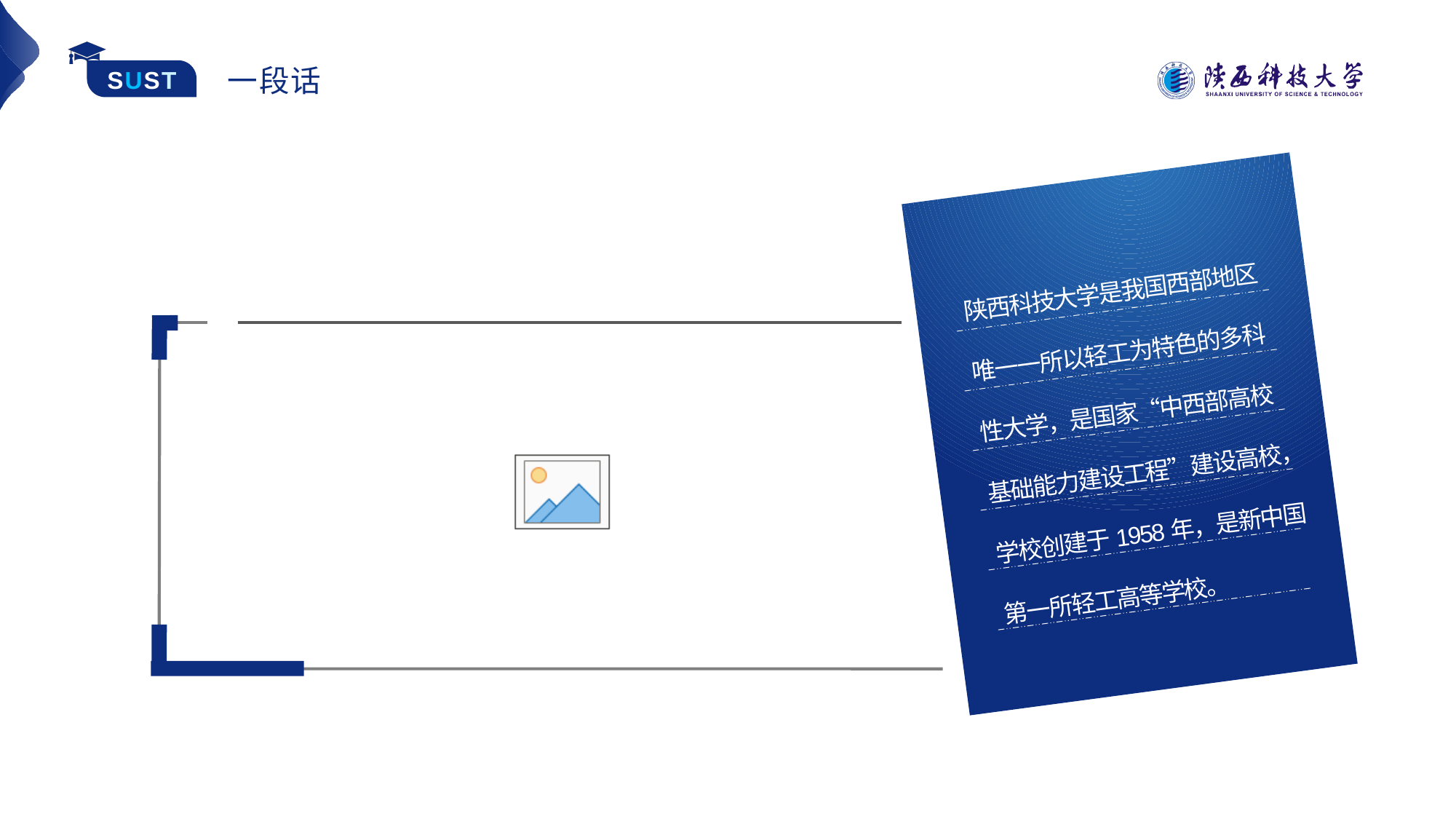

一段话

陕西科技大学是我国西部地区唯一一所以轻工为特色的多科性大学，是国家“中西部高校基础能力建设工程”建设高校，学校创建于1958年，是新中国第一所轻工高等学校。

第四章使用指南：替换图片
第四章使用指南：关于母版